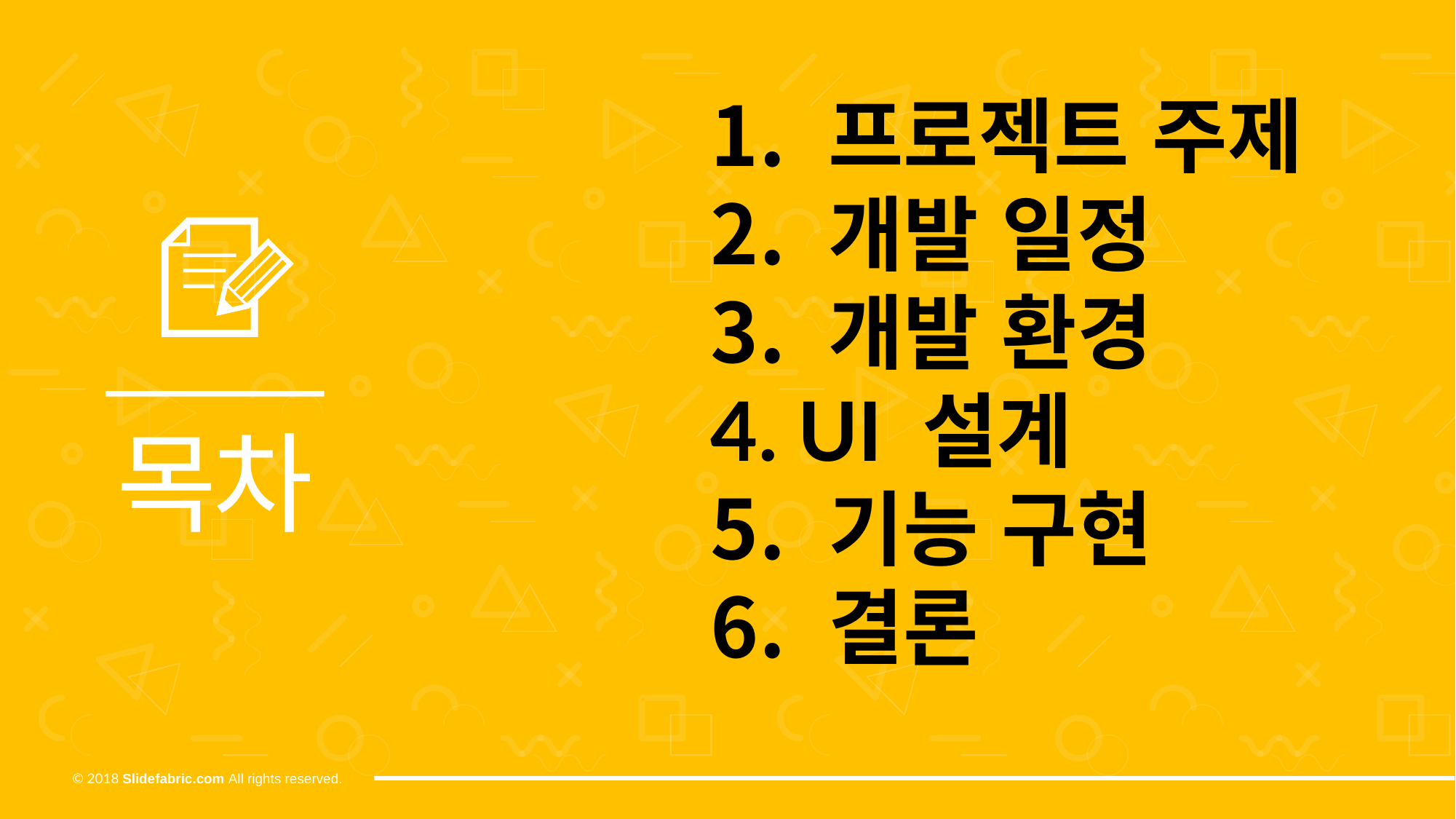

프로젝트 주제
 개발 일정
 개발 환경
 UI 설계
 기능 구현
 결론

목차